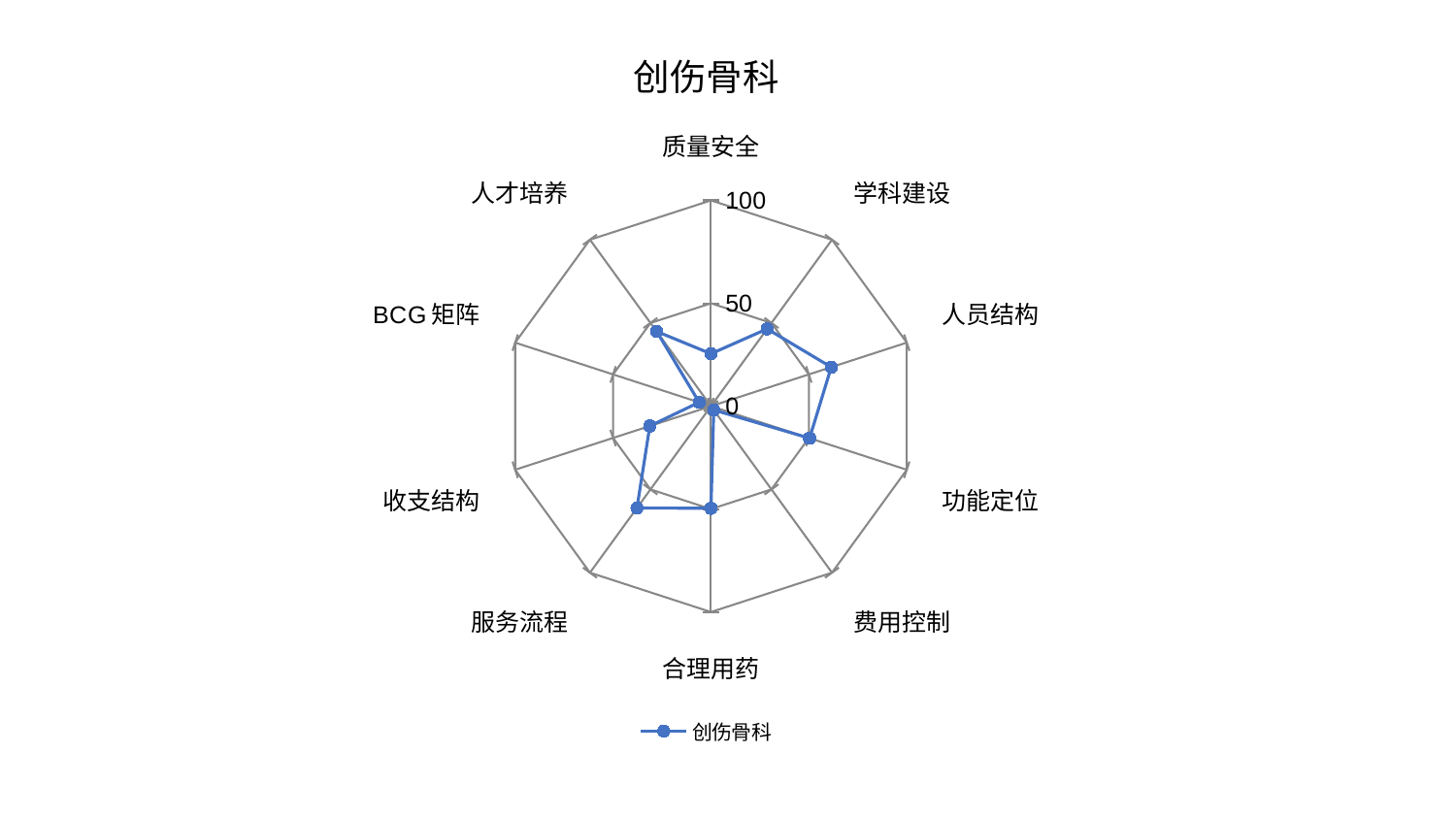

### Chart: 创伤骨科

| Category | 创伤骨科 |
|---|---|
| 质量安全 | 25.489911287179623 |
| 学科建设 | 46.450252269248104 |
| 人员结构 | 61.425726482530145 |
| 功能定位 | 50.36816962180953 |
| 费用控制 | 2.2815558869207546 |
| 合理用药 | 49.62893493529876 |
| 服务流程 | 61.16376891894468 |
| 收支结构 | 31.254559341688175 |
| BCG矩阵 | 6.049643847892306 |
| 人才培养 | 44.89885041933252 |
148